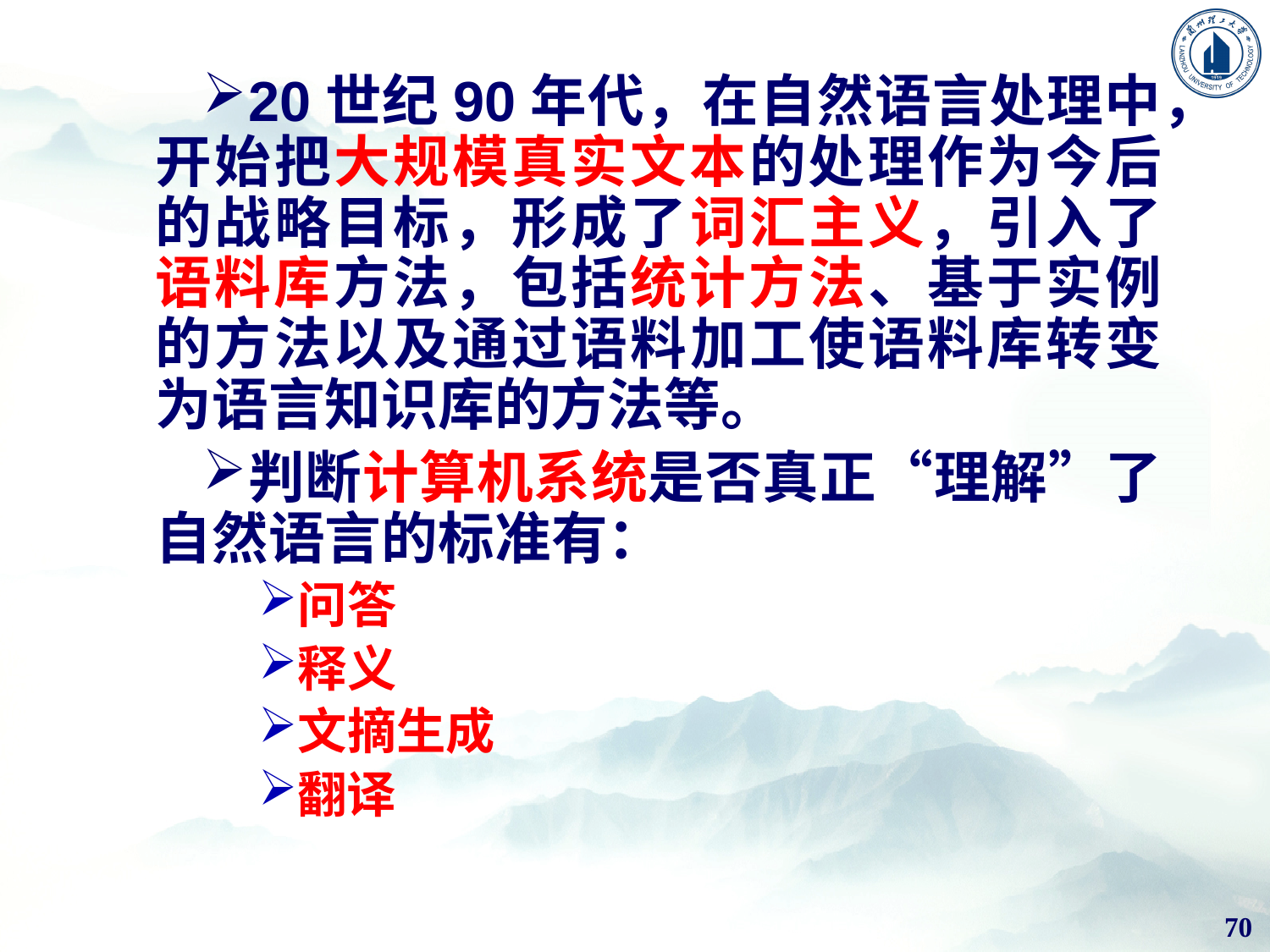

20世纪90年代，在自然语言处理中，开始把大规模真实文本的处理作为今后的战略目标，形成了词汇主义，引入了语料库方法，包括统计方法、基于实例的方法以及通过语料加工使语料库转变为语言知识库的方法等。
判断计算机系统是否真正“理解”了自然语言的标准有：
问答
释义
文摘生成
翻译
70